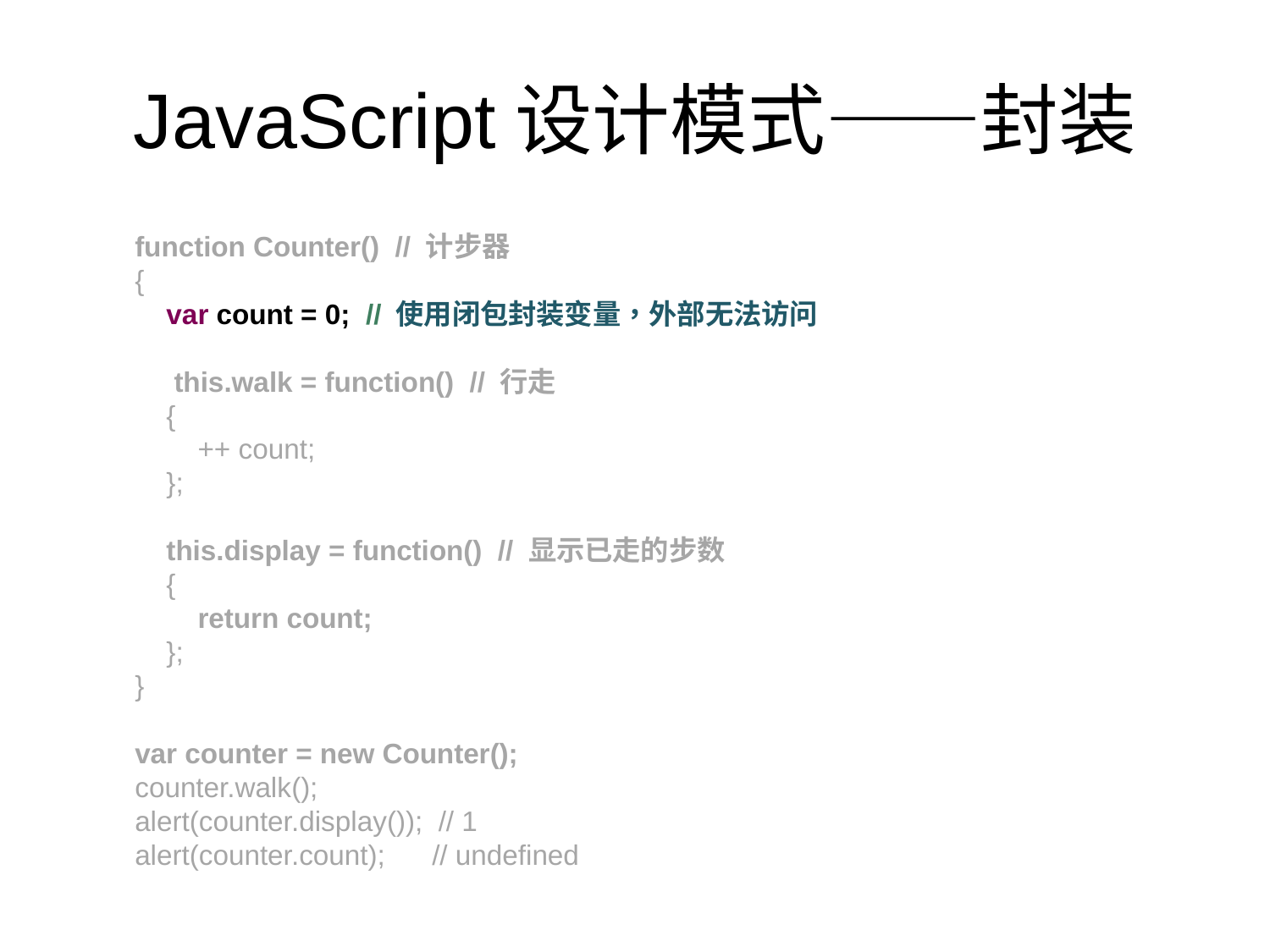

# JavaScript设计模式——封装
function Counter()  // 计步器
{
    var count = 0;  // 使用闭包封装变量，外部无法访问

     this.walk = function()  // 行走
    {
        ++ count;
    };

    this.display = function()  // 显示已走的步数
    {
        return count;
    };
}

var counter = new Counter();
counter.walk();
alert(counter.display());  // 1
alert(counter.count);      // undefined